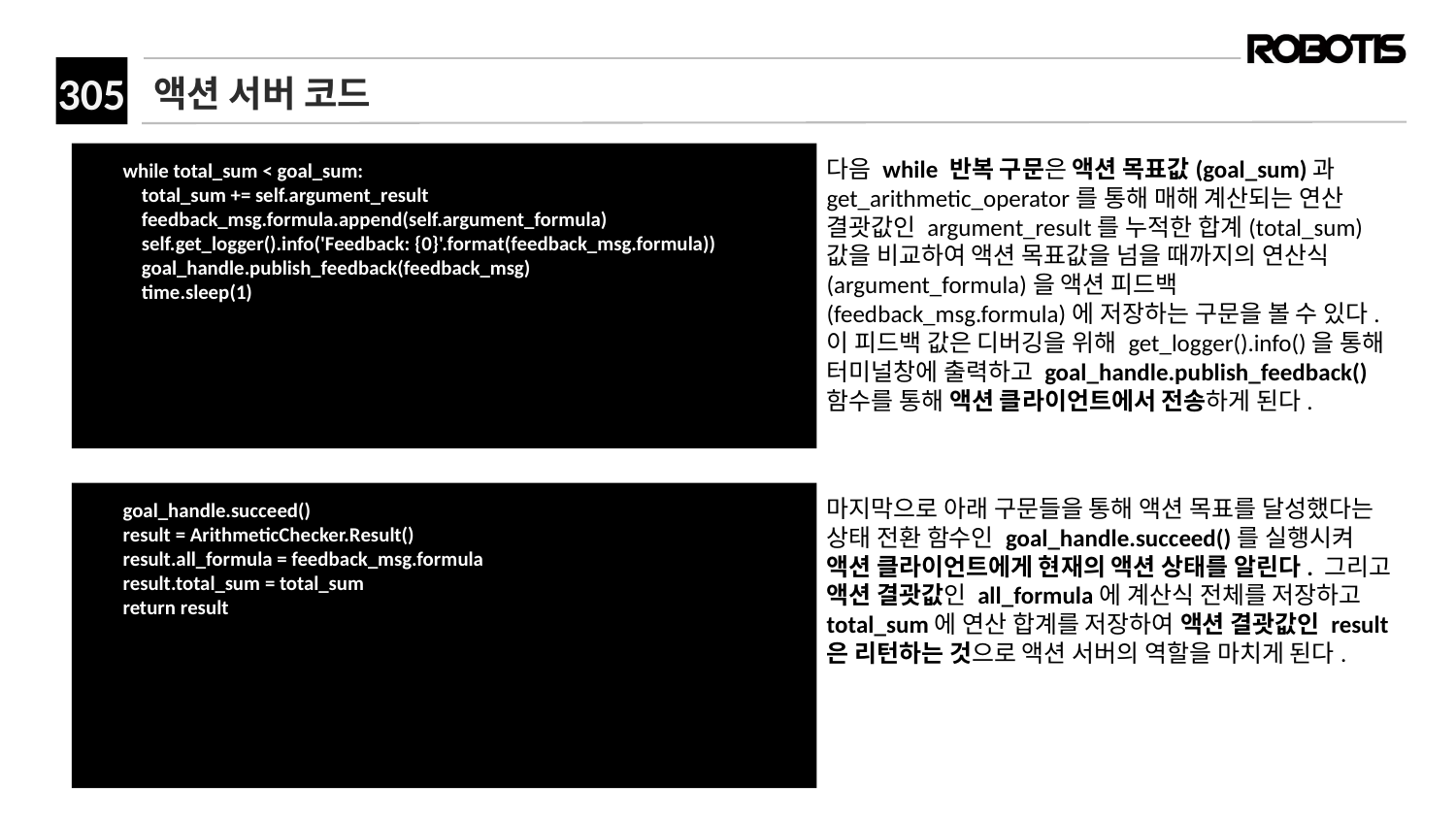

# 액션 서버 코드
        while total_sum < goal_sum:
            total_sum += self.argument_result
            feedback_msg.formula.append(self.argument_formula)
            self.get_logger().info('Feedback: {0}'.format(feedback_msg.formula))
            goal_handle.publish_feedback(feedback_msg)
            time.sleep(1)

다음 while 반복 구문은 액션 목표값(goal_sum)과 get_arithmetic_operator를 통해 매해 계산되는 연산 결괏값인 argument_result를 누적한 합계(total_sum)값을 비교하여 액션 목표값을 넘을 때까지의 연산식(argument_formula)을 액션 피드백(feedback_msg.formula)에 저장하는 구문을 볼 수 있다. 이 피드백 값은 디버깅을 위해 get_logger().info()을 통해 터미널창에 출력하고 goal_handle.publish_feedback() 함수를 통해 액션 클라이언트에서 전송하게 된다.
        goal_handle.succeed()
        result = ArithmeticChecker.Result()
        result.all_formula = feedback_msg.formula
        result.total_sum = total_sum
        return result

마지막으로 아래 구문들을 통해 액션 목표를 달성했다는 상태 전환 함수인 goal_handle.succeed()를 실행시켜 액션 클라이언트에게 현재의 액션 상태를 알린다. 그리고 액션 결괏값인 all_formula에 계산식 전체를 저장하고 total_sum에 연산 합계를 저장하여 액션 결괏값인 result은 리턴하는 것으로 액션 서버의 역할을 마치게 된다.